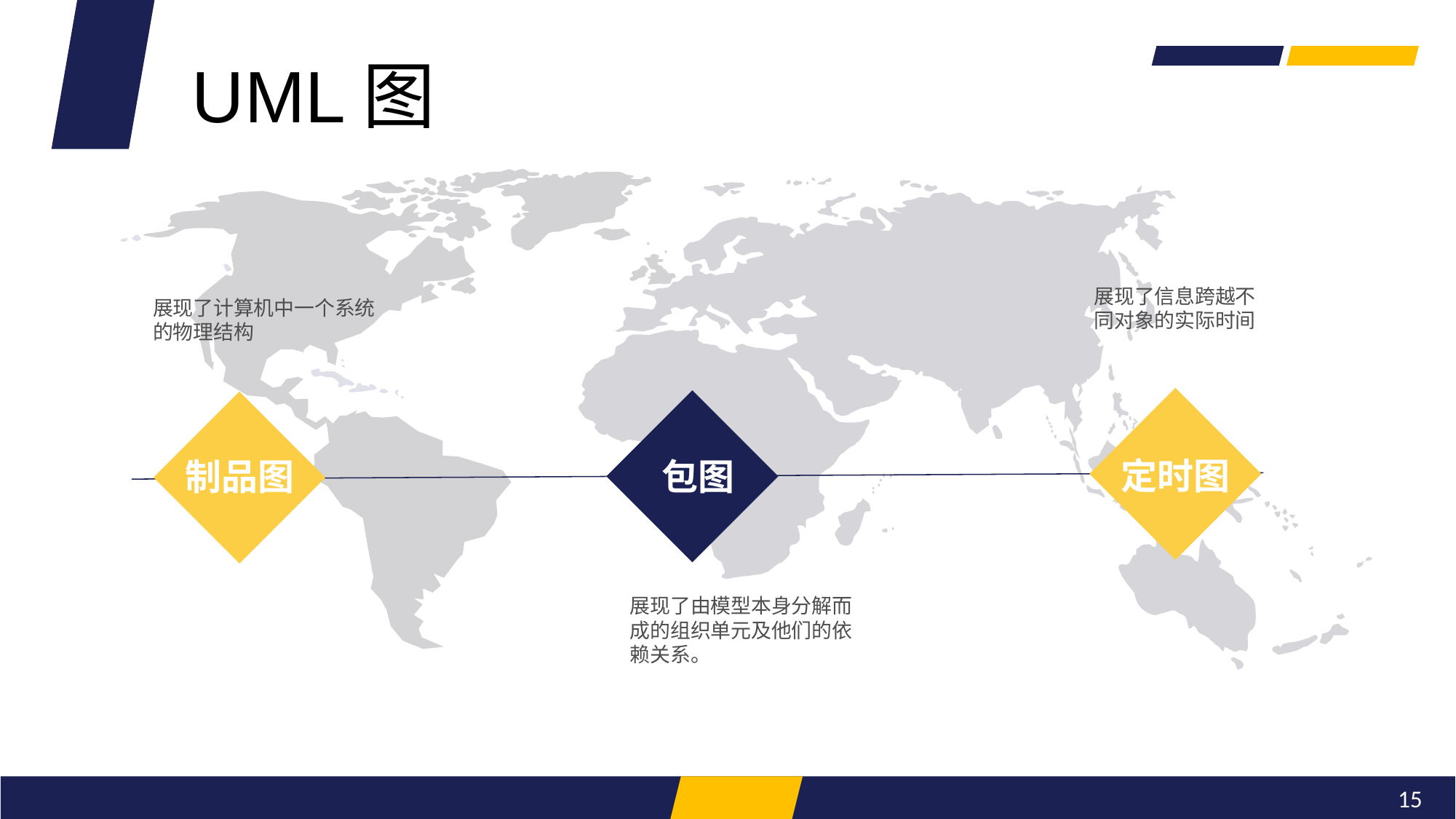

UML图

展现了信息跨越不同对象的实际时间
展现了计算机中一个系统的物理结构

定时图
制品图
包图
展现了由模型本身分解而成的组织单元及他们的依赖关系。
15